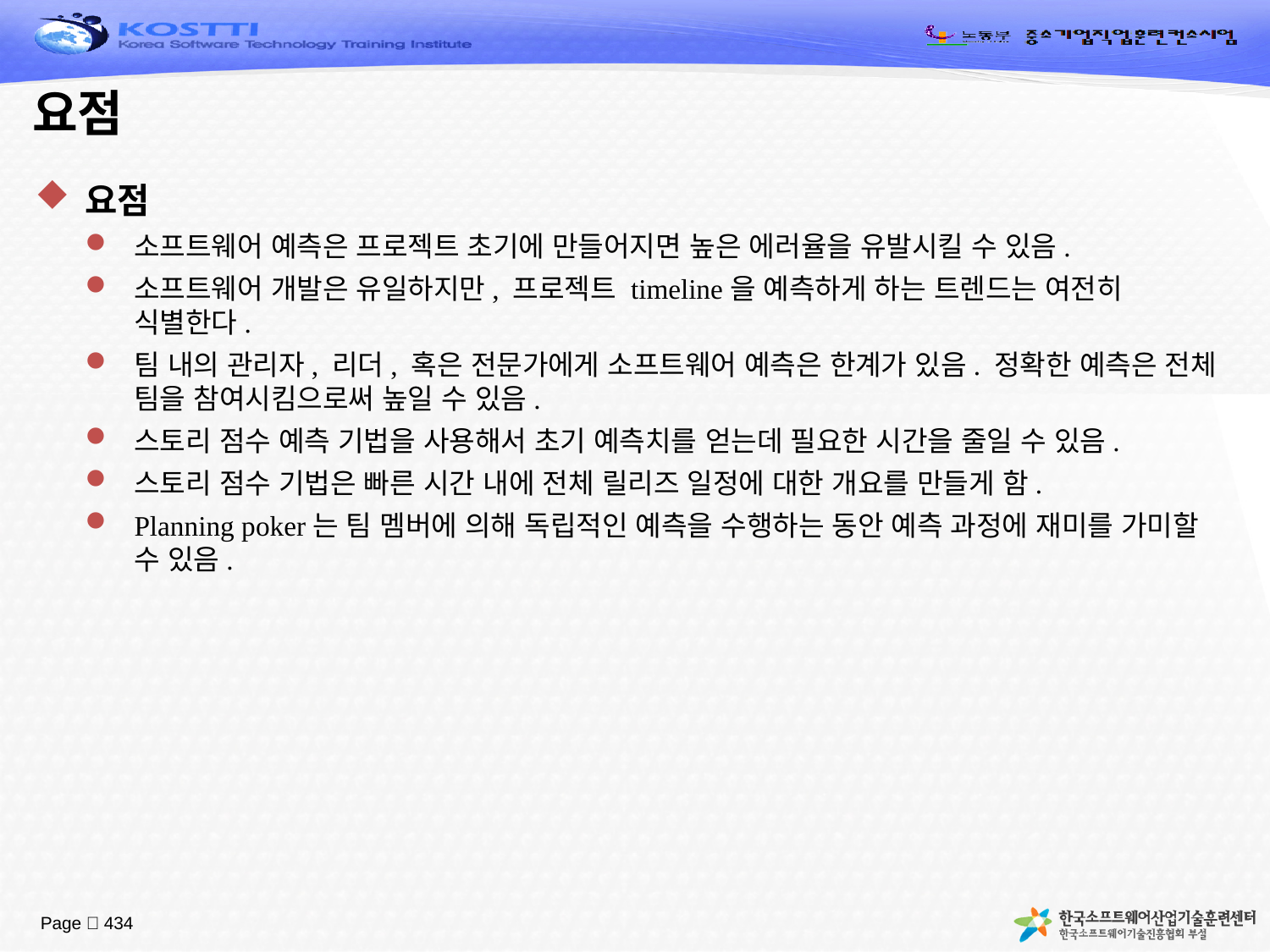

# 요점
요점
소프트웨어 예측은 프로젝트 초기에 만들어지면 높은 에러율을 유발시킬 수 있음.
소프트웨어 개발은 유일하지만, 프로젝트 timeline을 예측하게 하는 트렌드는 여전히 식별한다.
팀 내의 관리자, 리더, 혹은 전문가에게 소프트웨어 예측은 한계가 있음. 정확한 예측은 전체 팀을 참여시킴으로써 높일 수 있음.
스토리 점수 예측 기법을 사용해서 초기 예측치를 얻는데 필요한 시간을 줄일 수 있음.
스토리 점수 기법은 빠른 시간 내에 전체 릴리즈 일정에 대한 개요를 만들게 함.
Planning poker는 팀 멤버에 의해 독립적인 예측을 수행하는 동안 예측 과정에 재미를 가미할 수 있음.